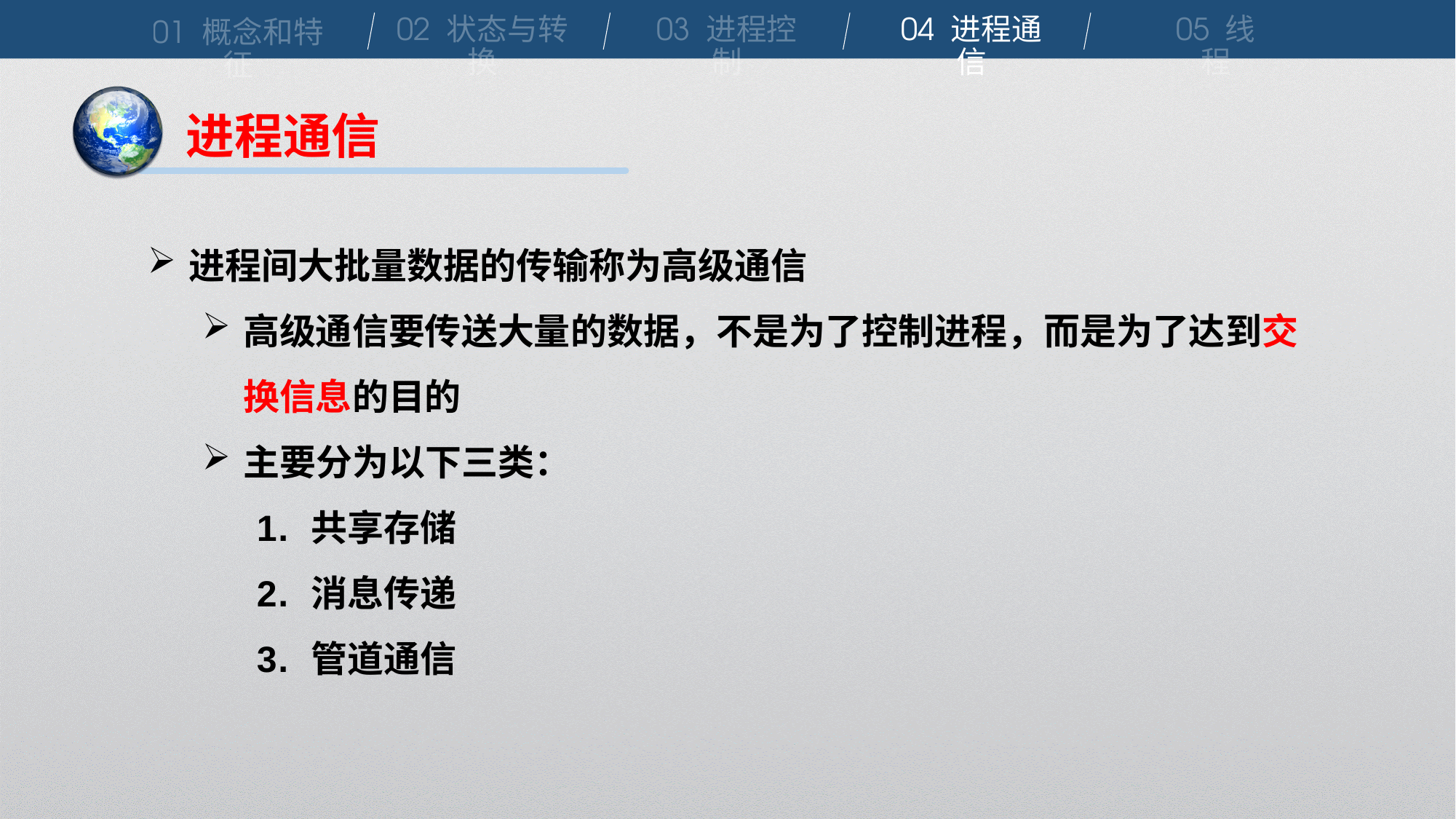

02 状态与转换
03 进程控制
04 进程通信
05 线程
01 概念和特征
进程通信
进程间大批量数据的传输称为高级通信
高级通信要传送大量的数据，不是为了控制进程，而是为了达到交换信息的目的
主要分为以下三类：
共享存储
消息传递
管道通信